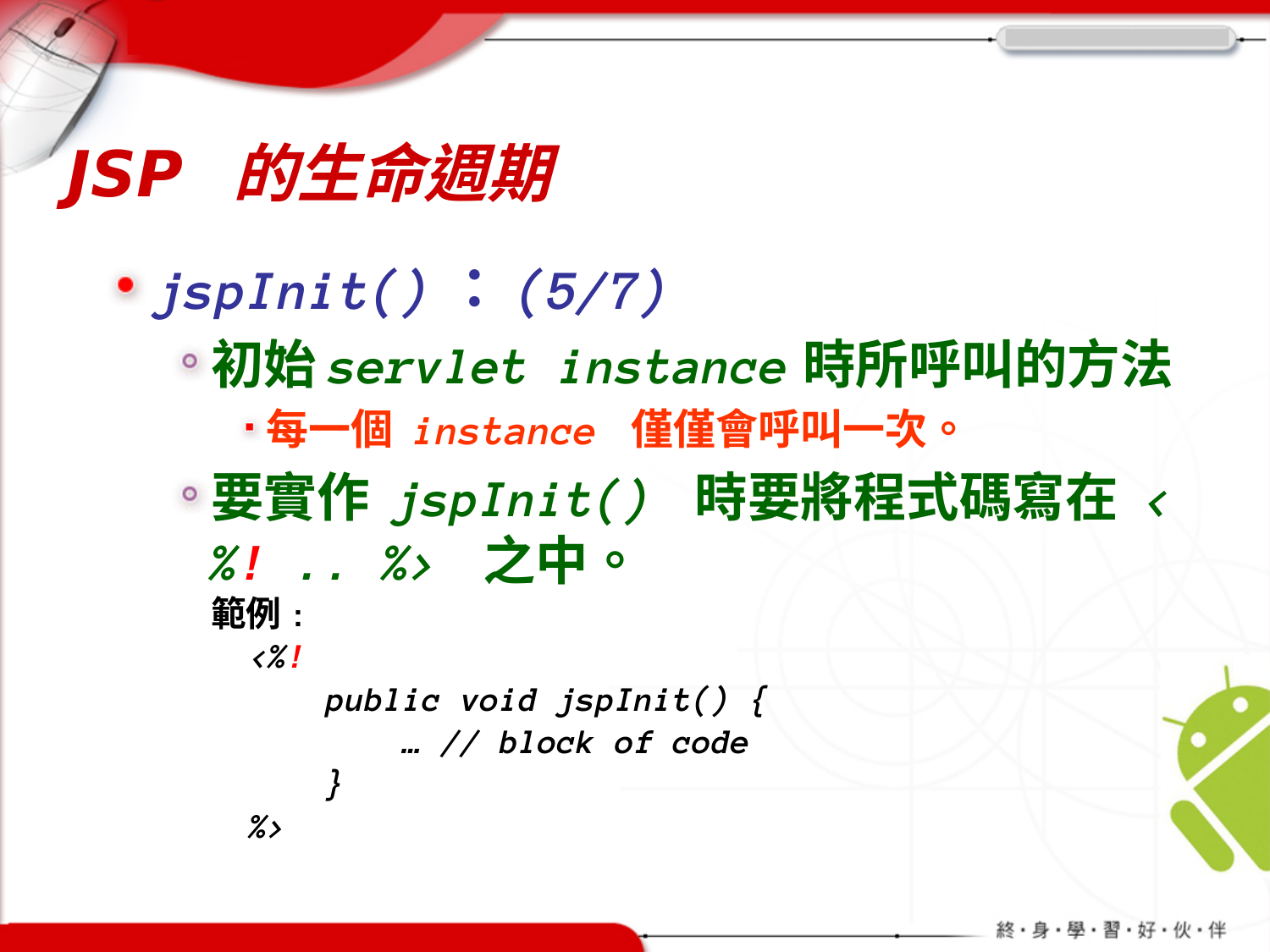

# JSP 的生命週期
jspInit()：(5/7)
初始servlet instance時所呼叫的方法
每一個 instance 僅僅會呼叫一次。
要實作 jspInit() 時要將程式碼寫在 <%! .. %> 之中。
範例:
  <%!
      public void jspInit() {
          … // block of code
      }
  %>